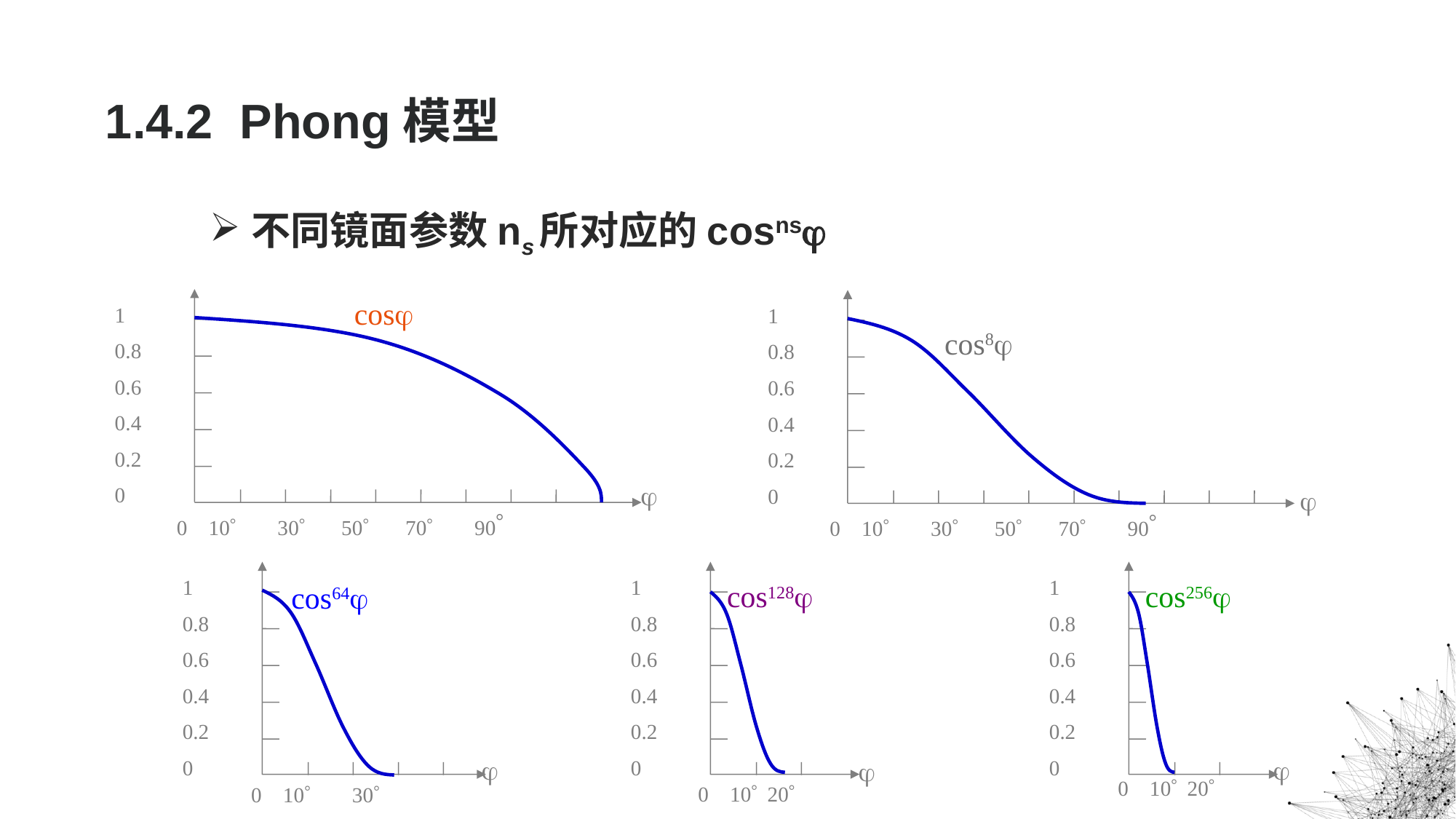

# 1.4.2  Phong模型
不同镜面参数ns所对应的cosnsϕ

1
0.8
0.6
0.4
0.2
0
cosϕ

ϕ

0    10°        30°       50°       70°        90°

1
0.8
0.6
0.4
0.2
0

cos8ϕ
ϕ

0    10°        30°       50°       70°        90°

1
0.8
0.6
0.4
0.2
0
cos64ϕ

ϕ

0    10°        30°

1
0.8
0.6
0.4
0.2
0
cos128ϕ

ϕ
0    10°  20°

1
0.8
0.6
0.4
0.2
0
cos256ϕ

0    10°  20°

ϕ